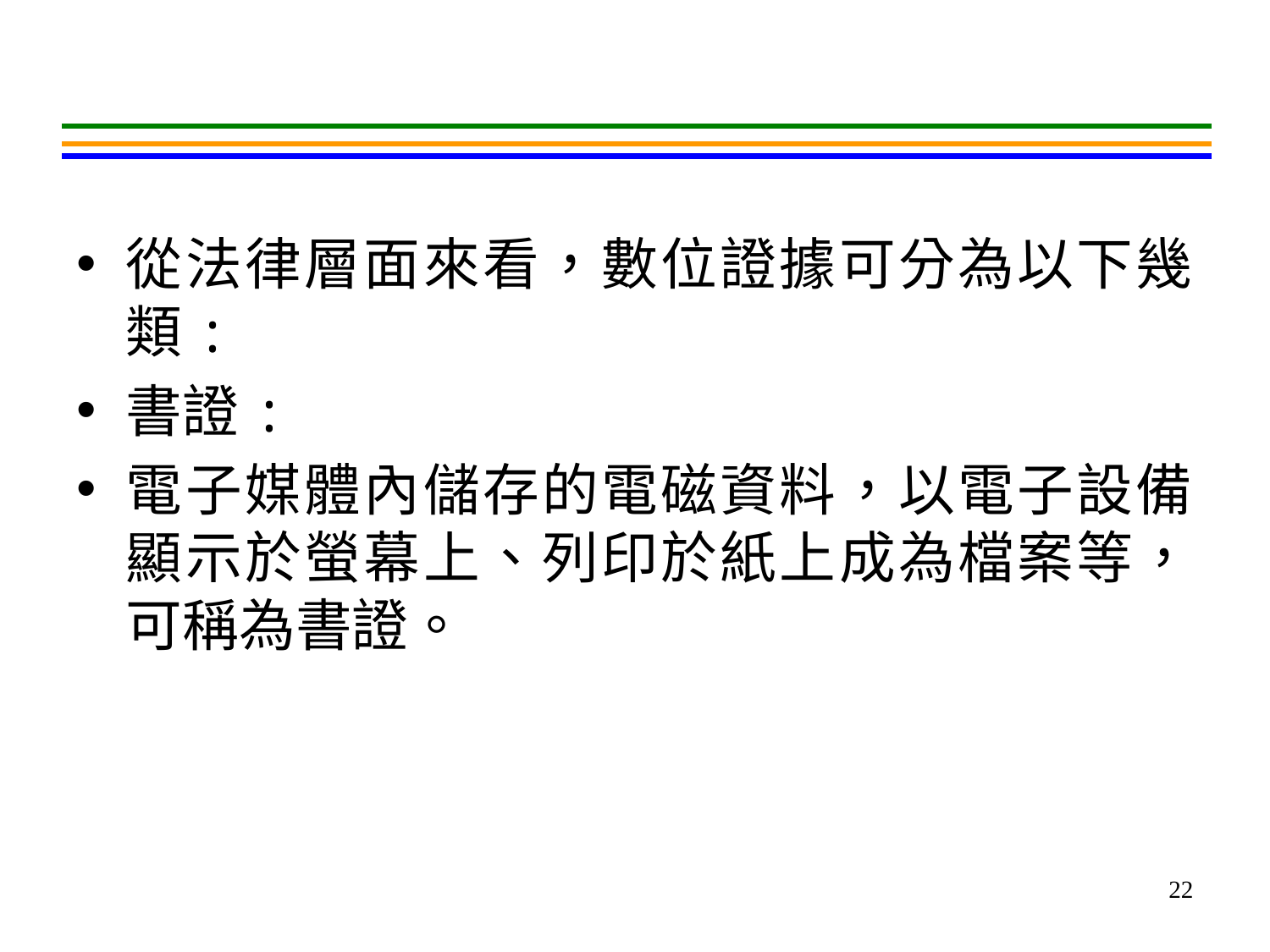

#
從法律層面來看，數位證據可分為以下幾類:
書證:
電子媒體內儲存的電磁資料，以電子設備顯示於螢幕上、列印於紙上成為檔案等，可稱為書證。
22